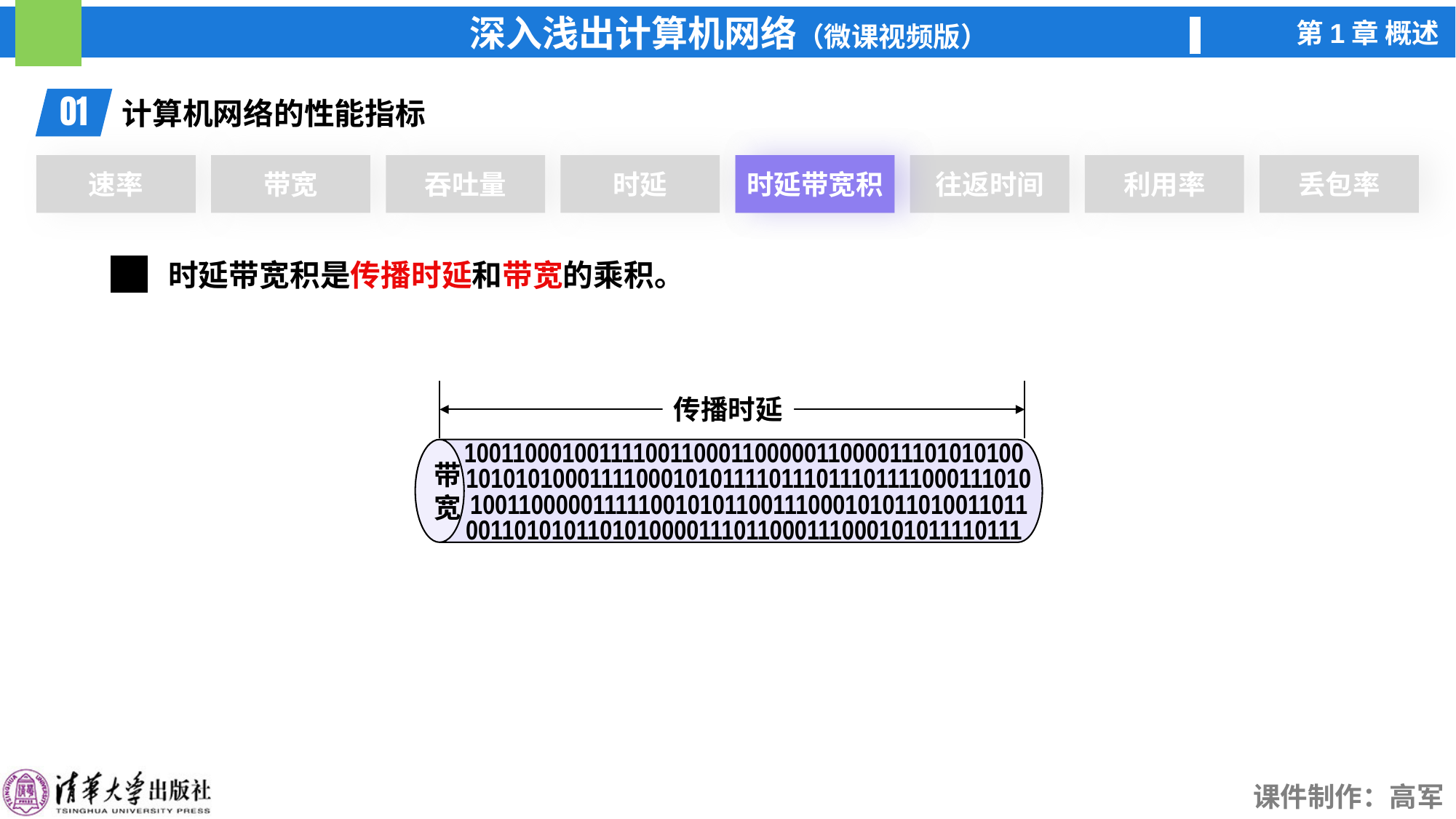

01
计算机网络的性能指标
速率
带宽
吞吐量
时延
时延带宽积
时延带宽积
往返时间
利用率
丢包率

时延带宽积是传播时延和带宽的乘积。

传播时延
1001100010011110011000110000011000011101010100
带
宽
10101010001111000101011110111011101111000111010
1001100000111110010101100111000101011010011011
0011010101101010000111011000111000101011110111